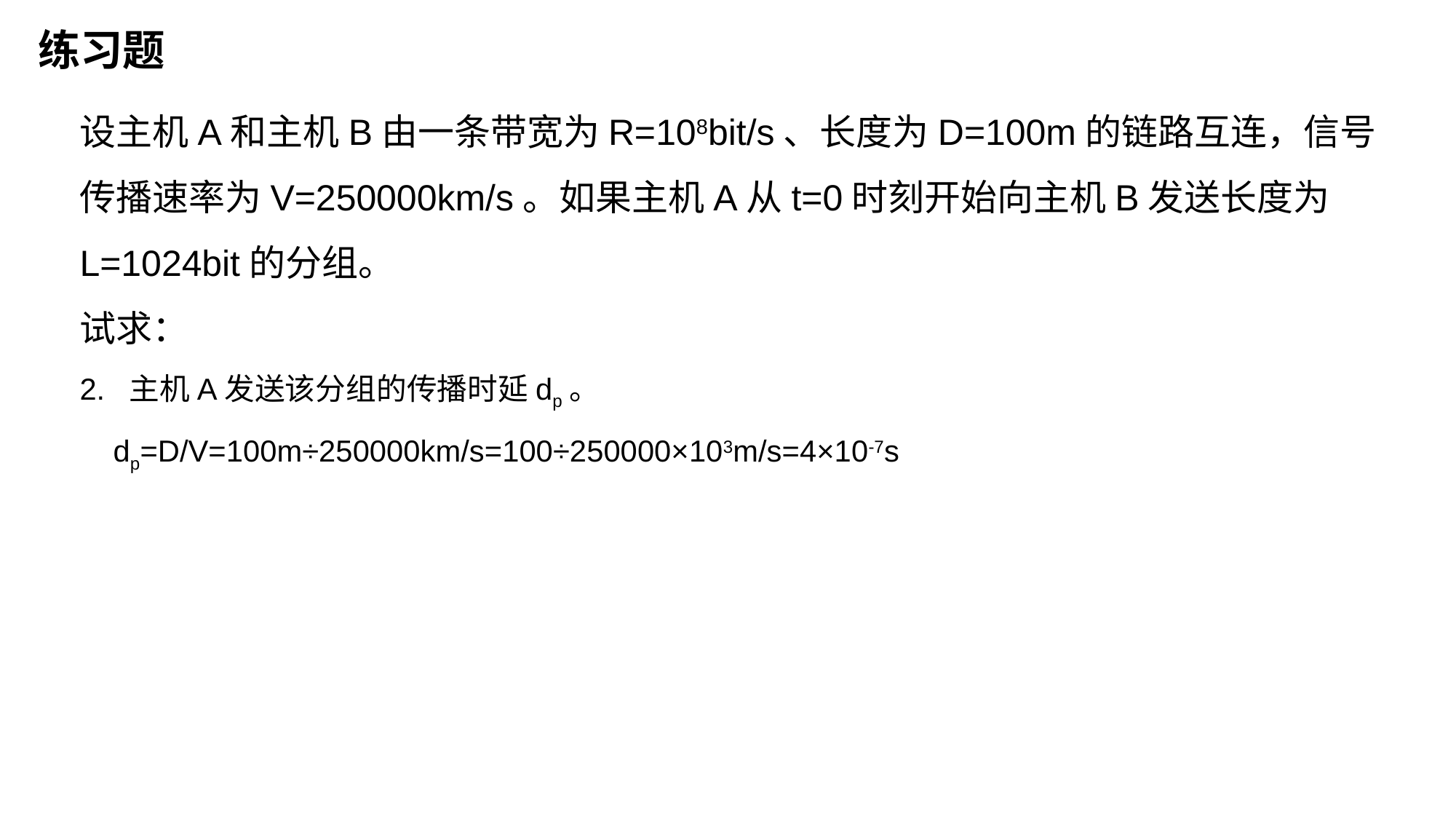

练习题
设主机A和主机B由一条带宽为R=108bit/s、长度为D=100m的链路互连，信号传播速率为V=250000km/s。如果主机A从t=0时刻开始向主机B发送长度为 L=1024bit的分组。
试求：
2.  主机A发送该分组的传播时延dp。
    dp=D/V=100m÷250000km/s=100÷250000×103m/s=4×10-7s